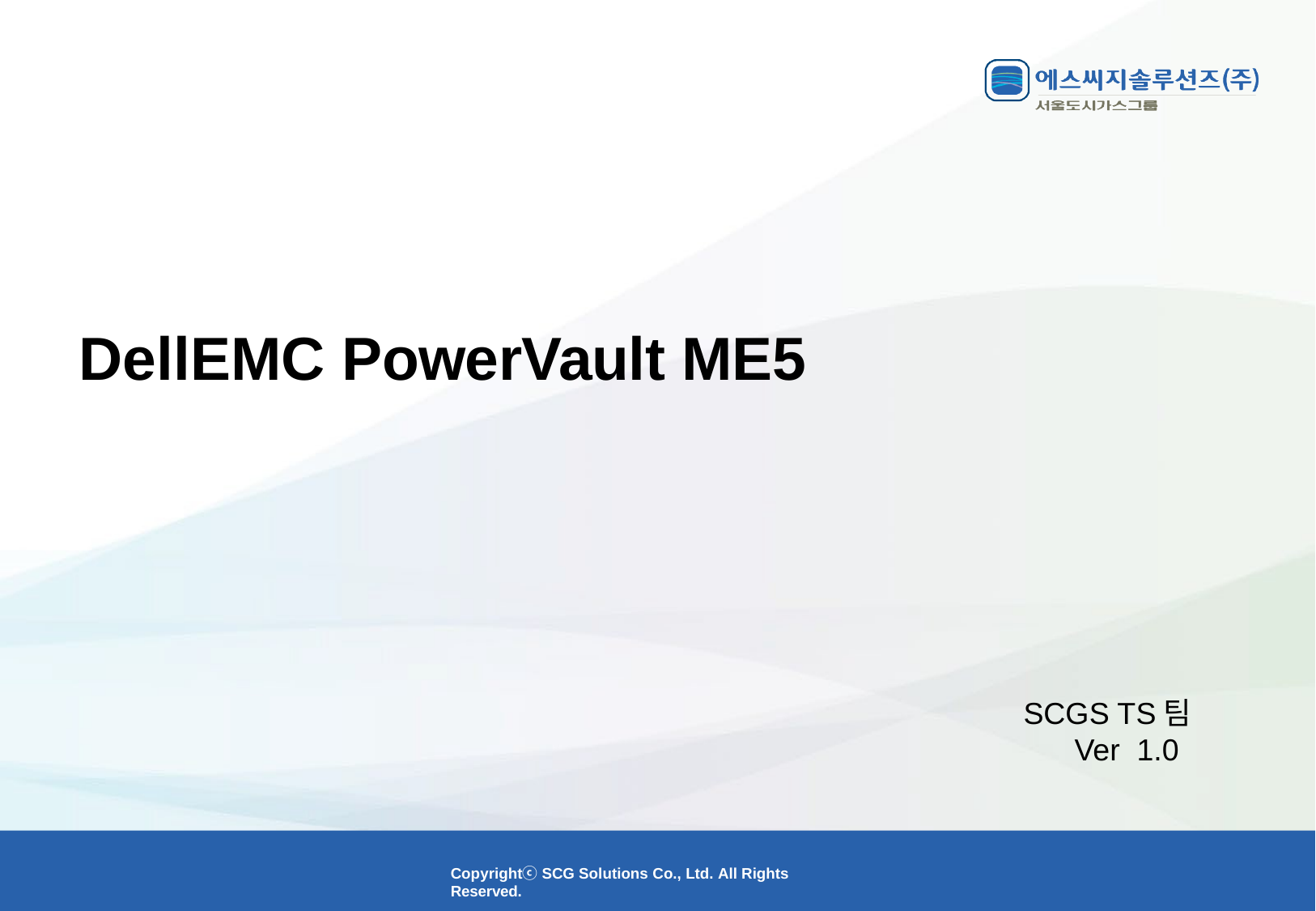

# DellEMC PowerVault ME5
SCGS TS팀
      Ver  1.0
Copyrightⓒ SCG Solutions Co., Ltd. All Rights Reserved.